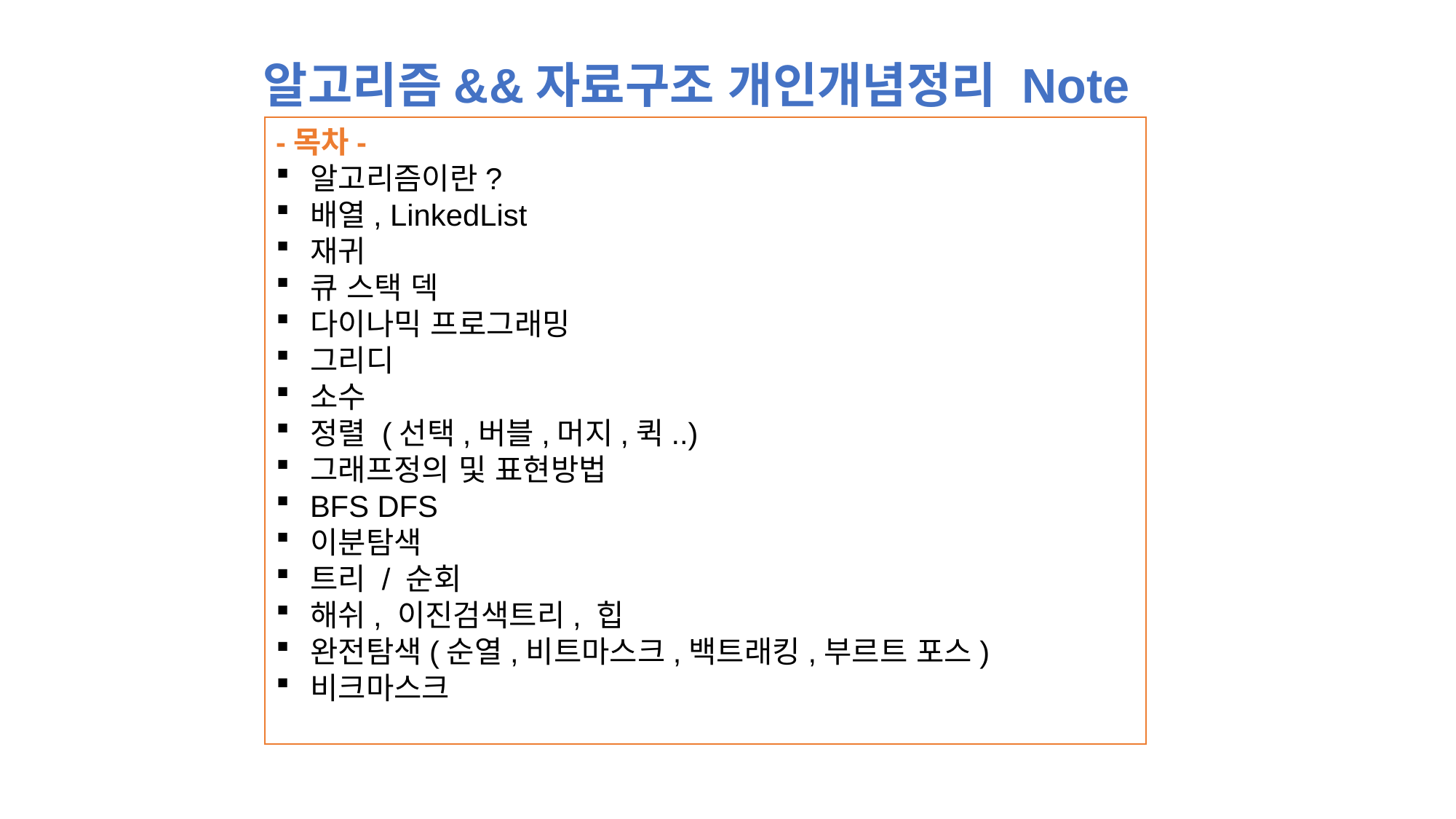

알고리즘&&자료구조 개인개념정리 Note
-목차-
알고리즘이란?
배열, LinkedList
재귀
큐 스택 덱
다이나믹 프로그래밍
그리디
소수
정렬 (선택,버블,머지,퀵..)
그래프정의 및 표현방법
BFS DFS
이분탐색
트리 / 순회
해쉬, 이진검색트리, 힙
완전탐색(순열,비트마스크,백트래킹,부르트 포스)
비크마스크